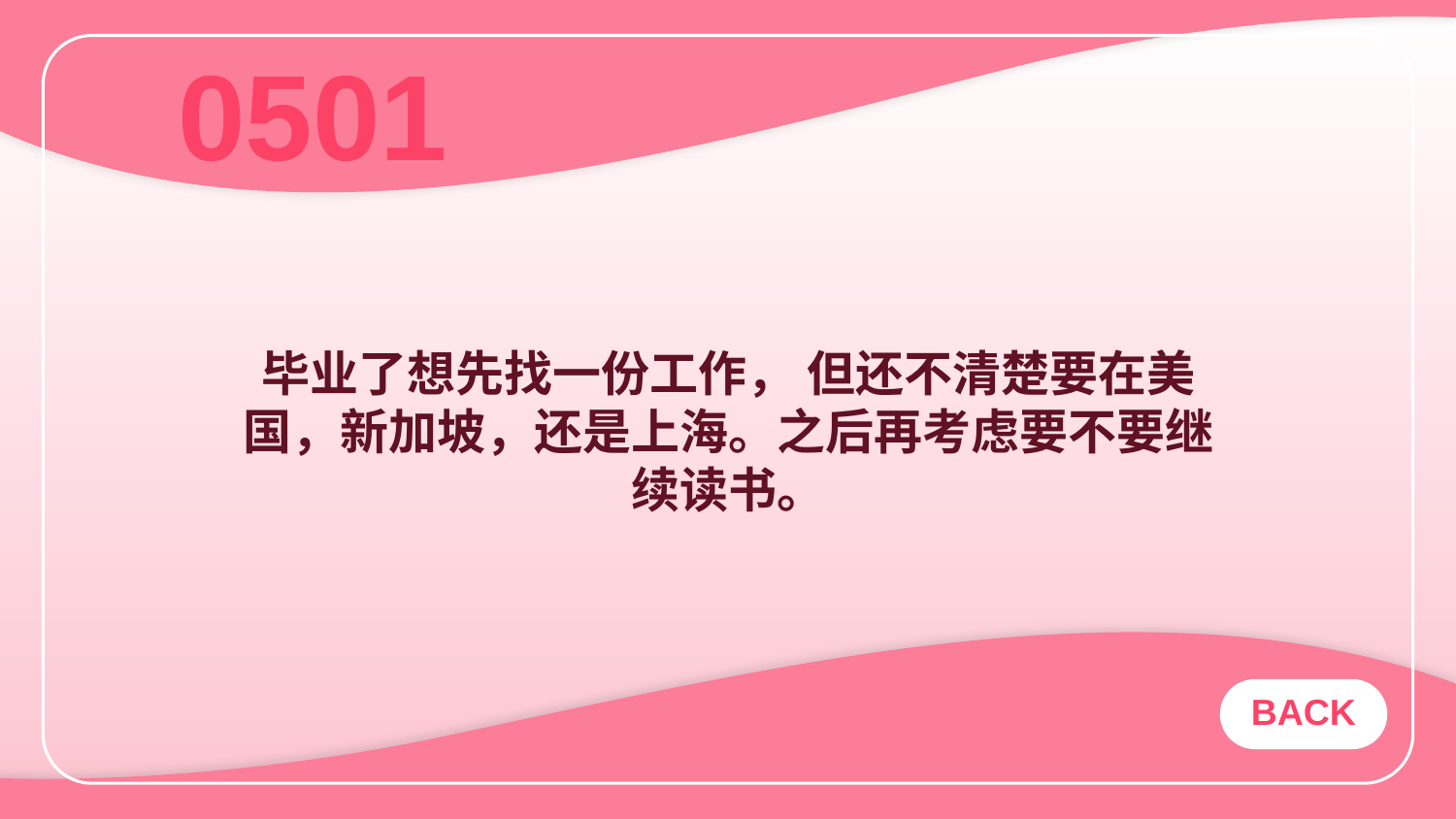

0501
# 毕业了想先找一份工作， 但还不清楚要在美国，新加坡，还是上海。之后再考虑要不要继续读书。
BACK